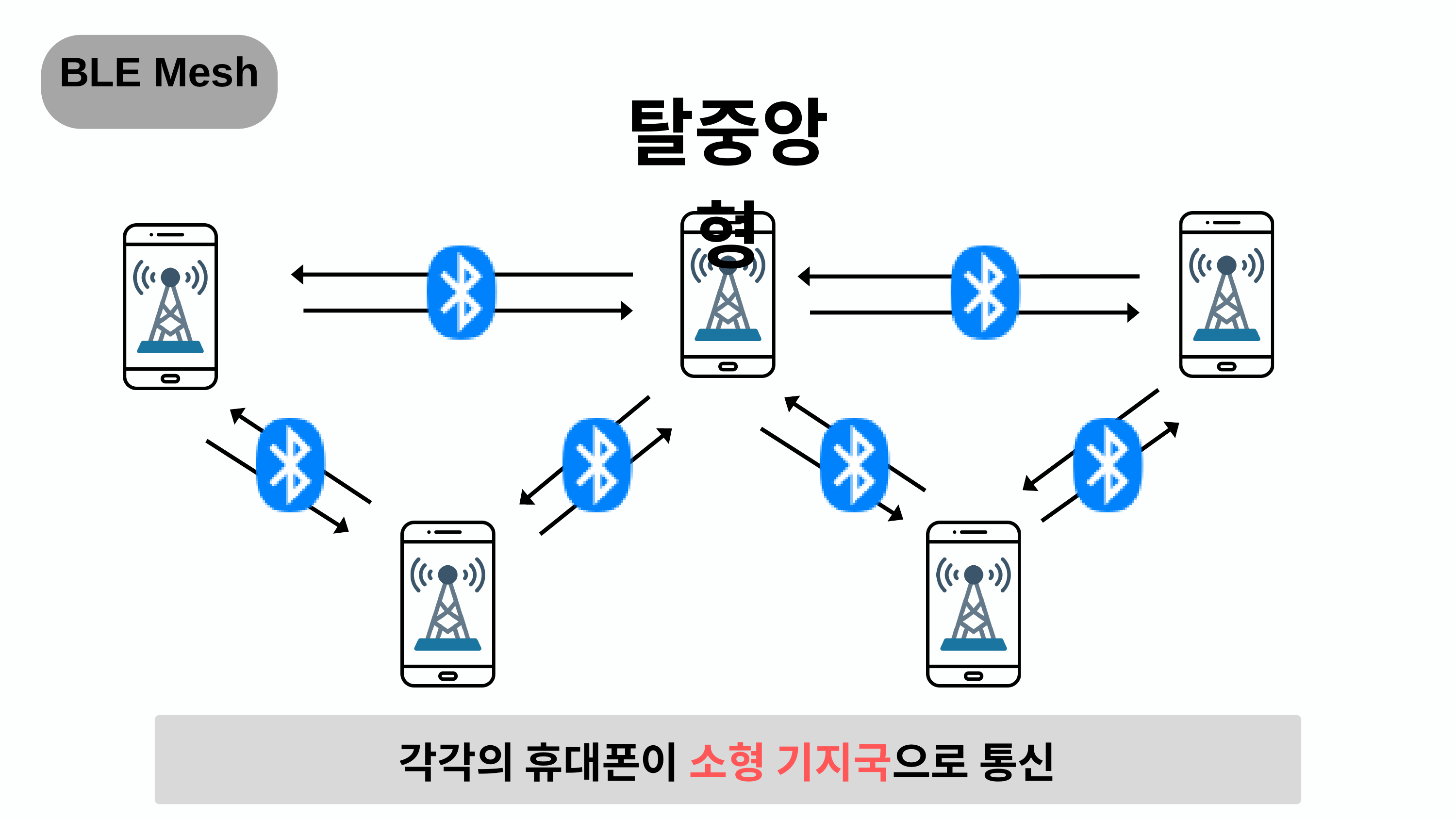

BLE Mesh
탈중앙형

각각의 휴대폰이 소형 기지국으로 통신